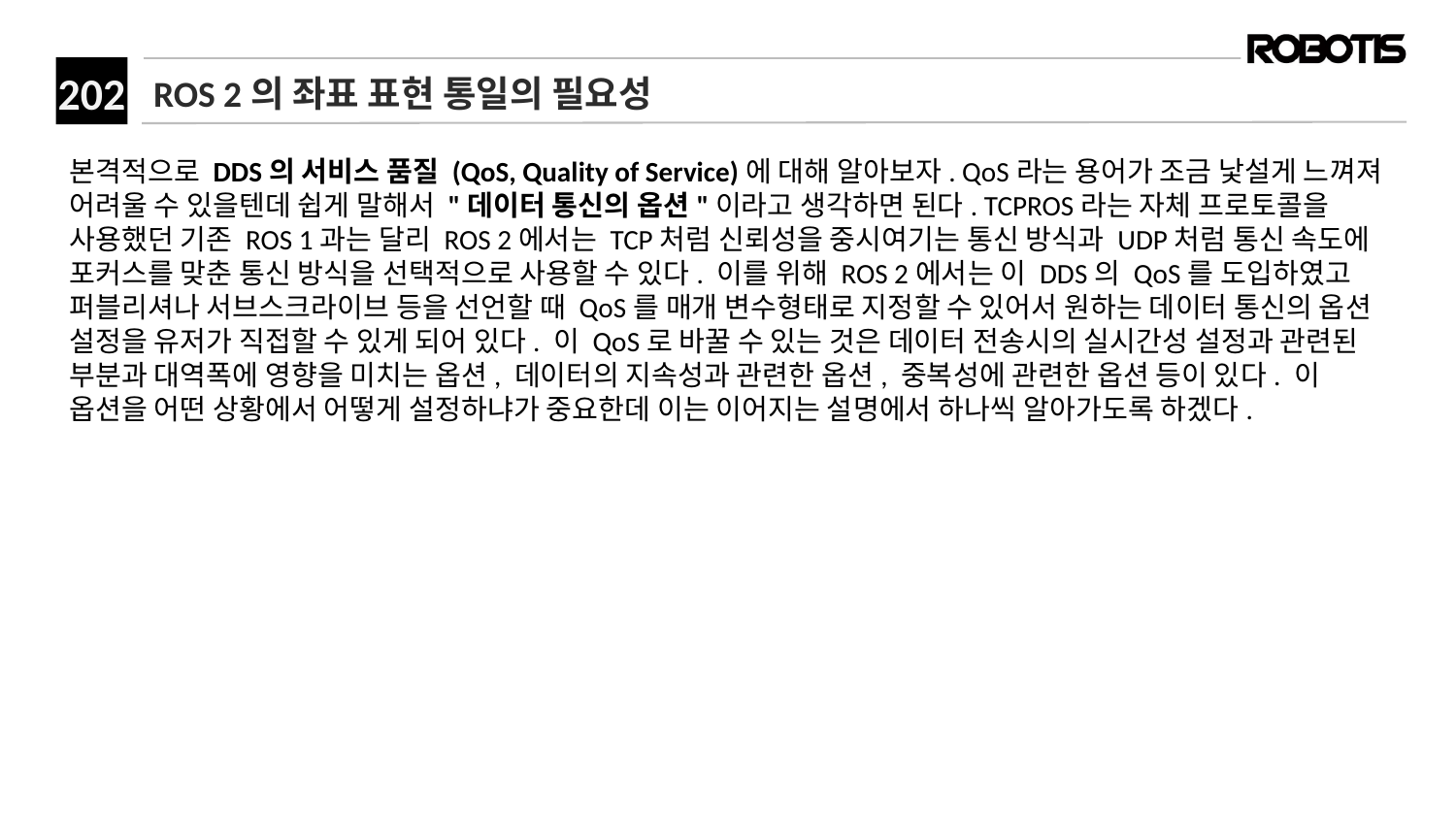

# ROS 2의 좌표 표현 통일의 필요성
본격적으로 DDS의 서비스 품질 (QoS, Quality of Service)에 대해 알아보자. QoS라는 용어가 조금 낯설게 느껴져 어려울 수 있을텐데 쉽게 말해서 "데이터 통신의 옵션"이라고 생각하면 된다. TCPROS라는 자체 프로토콜을 사용했던 기존 ROS 1과는 달리 ROS 2에서는 TCP처럼 신뢰성을 중시여기는 통신 방식과 UDP처럼 통신 속도에 포커스를 맞춘 통신 방식을 선택적으로 사용할 수 있다. 이를 위해 ROS 2에서는 이 DDS의 QoS를 도입하였고 퍼블리셔나 서브스크라이브 등을 선언할 때 QoS를 매개 변수형태로 지정할 수 있어서 원하는 데이터 통신의 옵션 설정을 유저가 직접할 수 있게 되어 있다. 이 QoS로 바꿀 수 있는 것은 데이터 전송시의 실시간성 설정과 관련된 부분과 대역폭에 영향을 미치는 옵션, 데이터의 지속성과 관련한 옵션, 중복성에 관련한 옵션 등이 있다. 이 옵션을 어떤 상황에서 어떻게 설정하냐가 중요한데 이는 이어지는 설명에서 하나씩 알아가도록 하겠다.